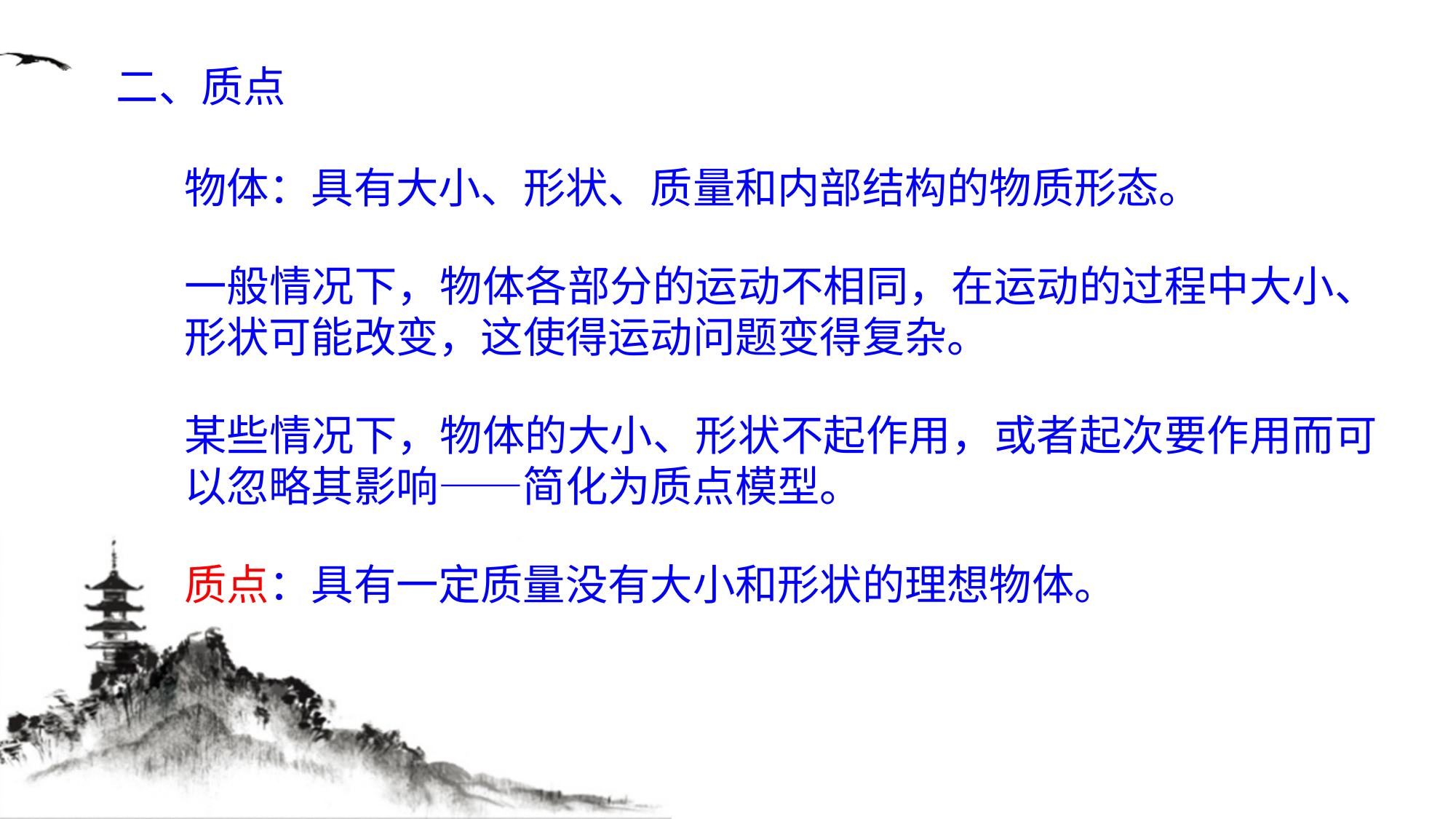

二、质点
物体：具有大小、形状、质量和内部结构的物质形态。
一般情况下，物体各部分的运动不相同，在运动的过程中大小、形状可能改变，这使得运动问题变得复杂。
某些情况下，物体的大小、形状不起作用，或者起次要作用而可以忽略其影响——简化为质点模型。
质点：具有一定质量没有大小和形状的理想物体。